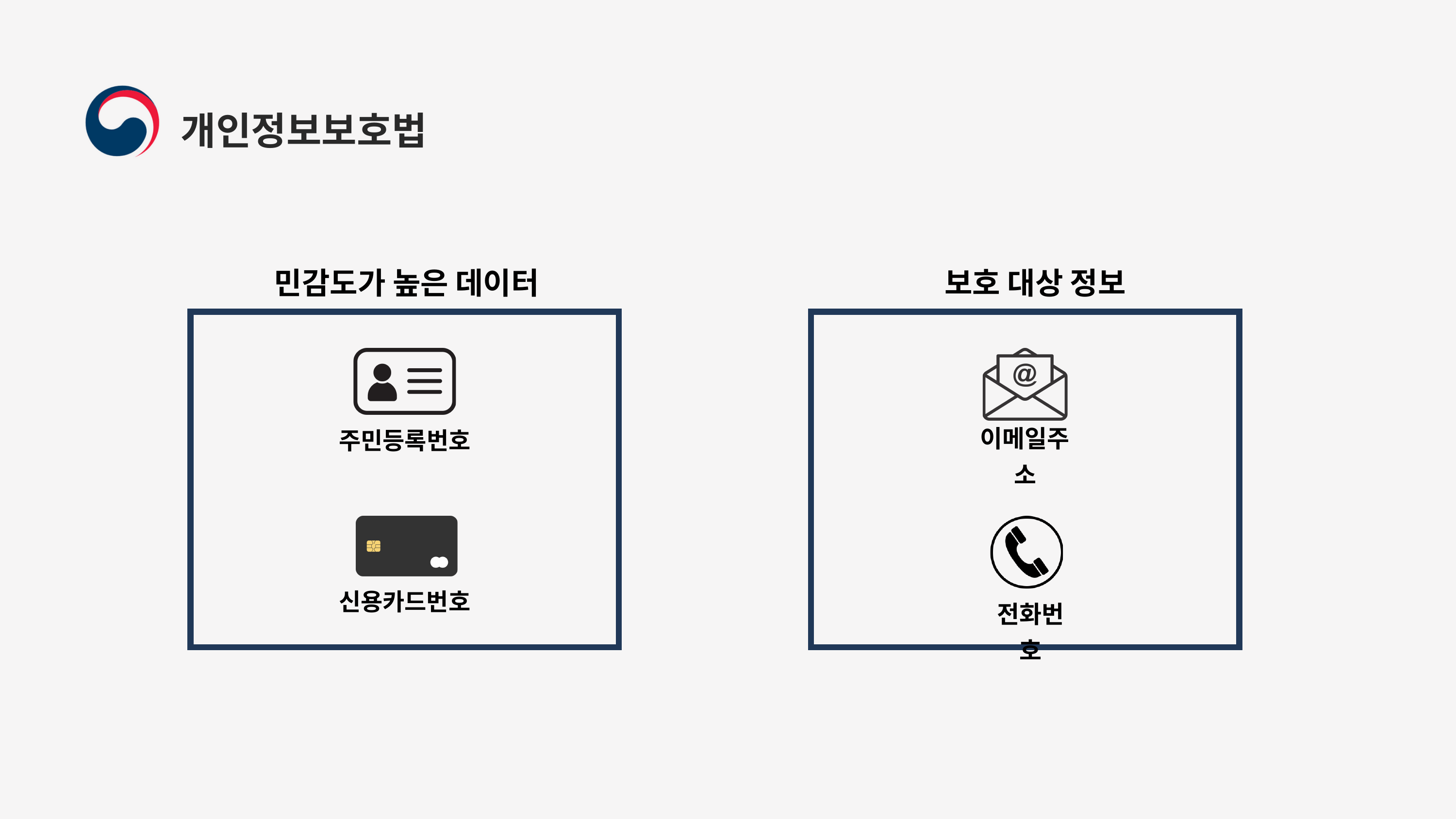

개인정보보호법
민감도가 높은 데이터

보호 대상 정보

주민등록번호

이메일주소

신용카드번호

전화번호